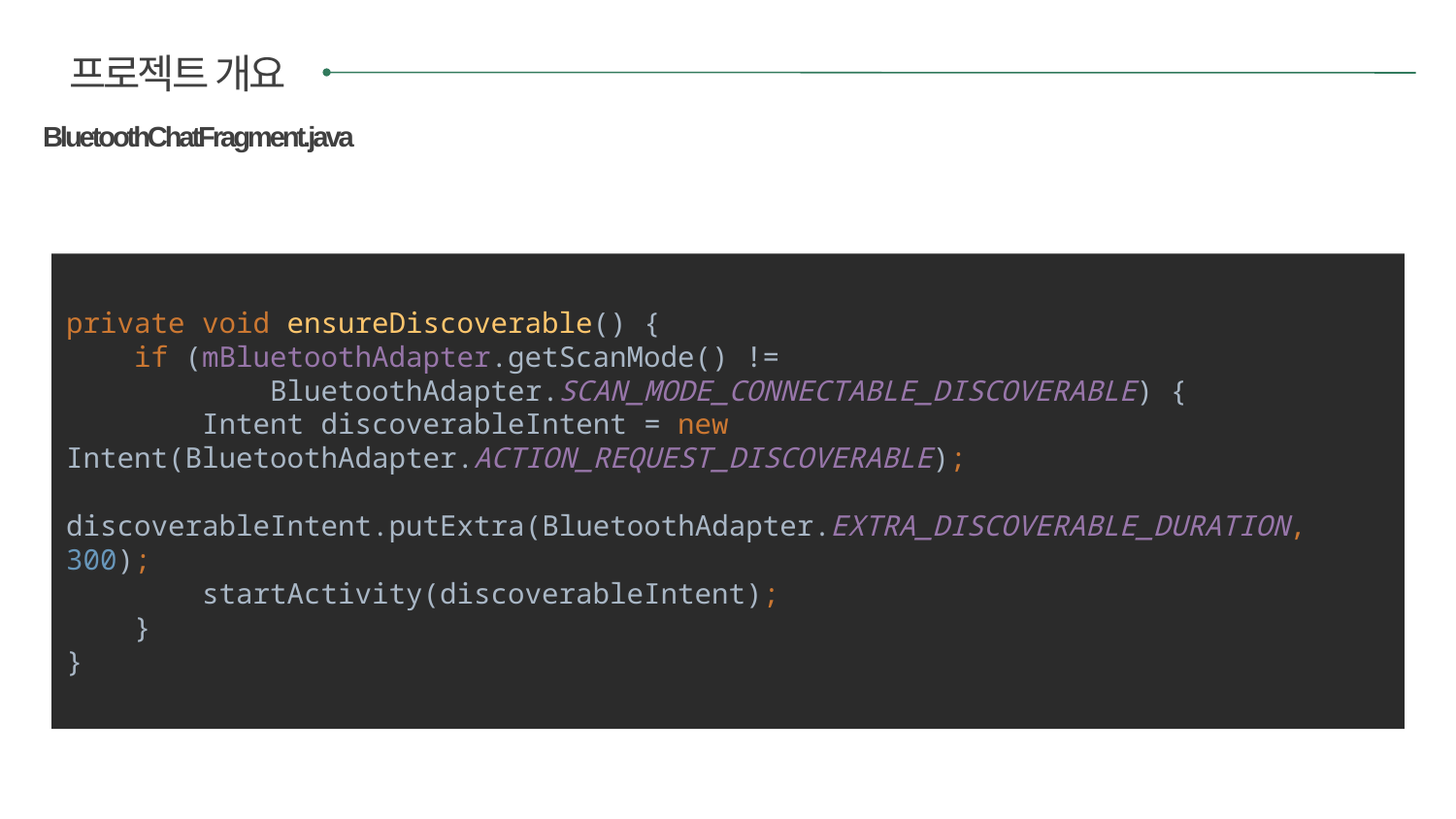

프로젝트 개요
BluetoothChatFragment.java
private void ensureDiscoverable() {
    if (mBluetoothAdapter.getScanMode() !=
            BluetoothAdapter.SCAN_MODE_CONNECTABLE_DISCOVERABLE) {
        Intent discoverableIntent = new Intent(BluetoothAdapter.ACTION_REQUEST_DISCOVERABLE);
        discoverableIntent.putExtra(BluetoothAdapter.EXTRA_DISCOVERABLE_DURATION, 300);
        startActivity(discoverableIntent);
    }
}